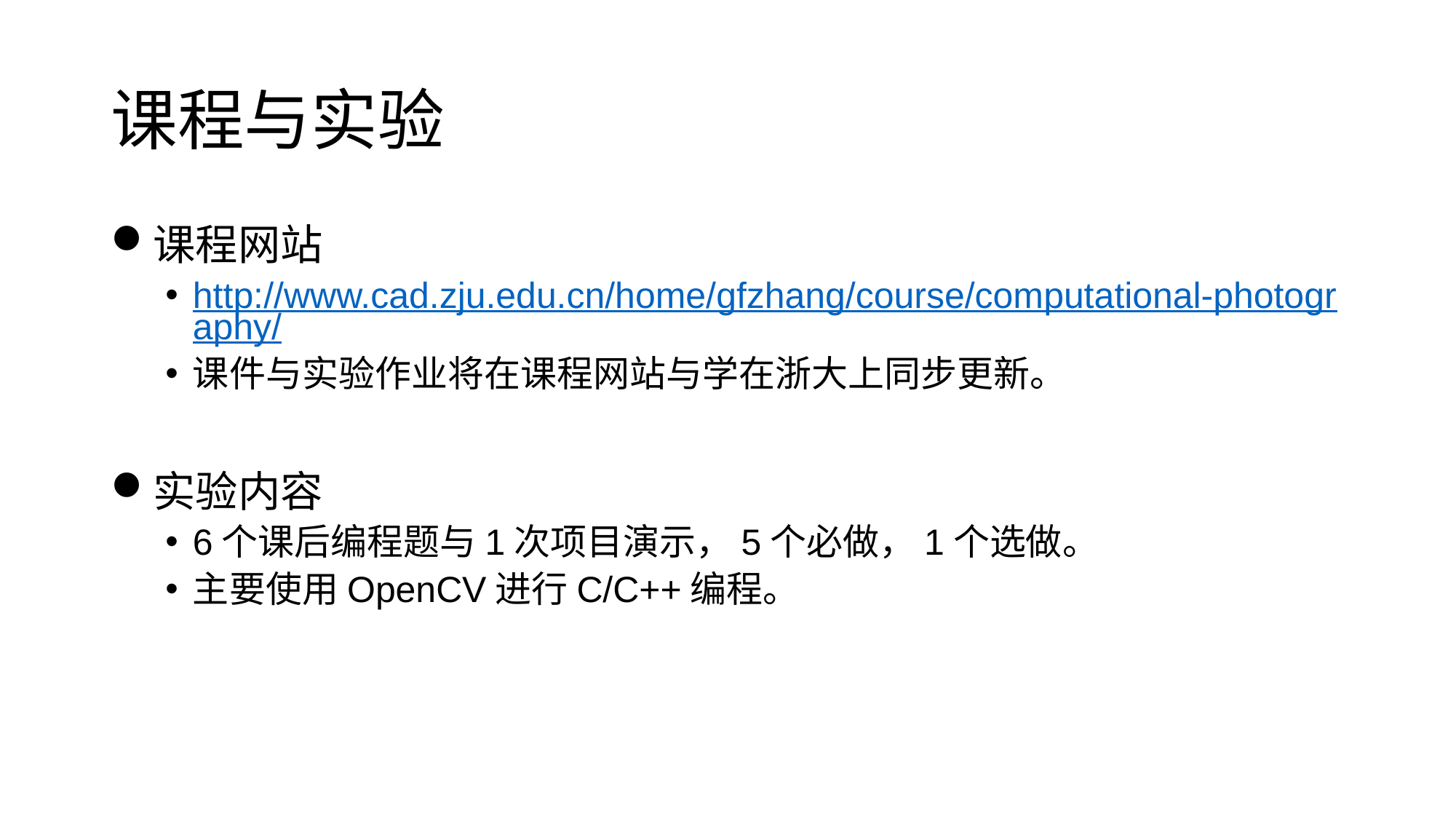

# 课程与实验
课程网站
http://www.cad.zju.edu.cn/home/gfzhang/course/computational-photography/
课件与实验作业将在课程网站与学在浙大上同步更新。

实验内容
6个课后编程题与1次项目演示，5个必做，1个选做。
主要使用OpenCV进行C/C++编程。